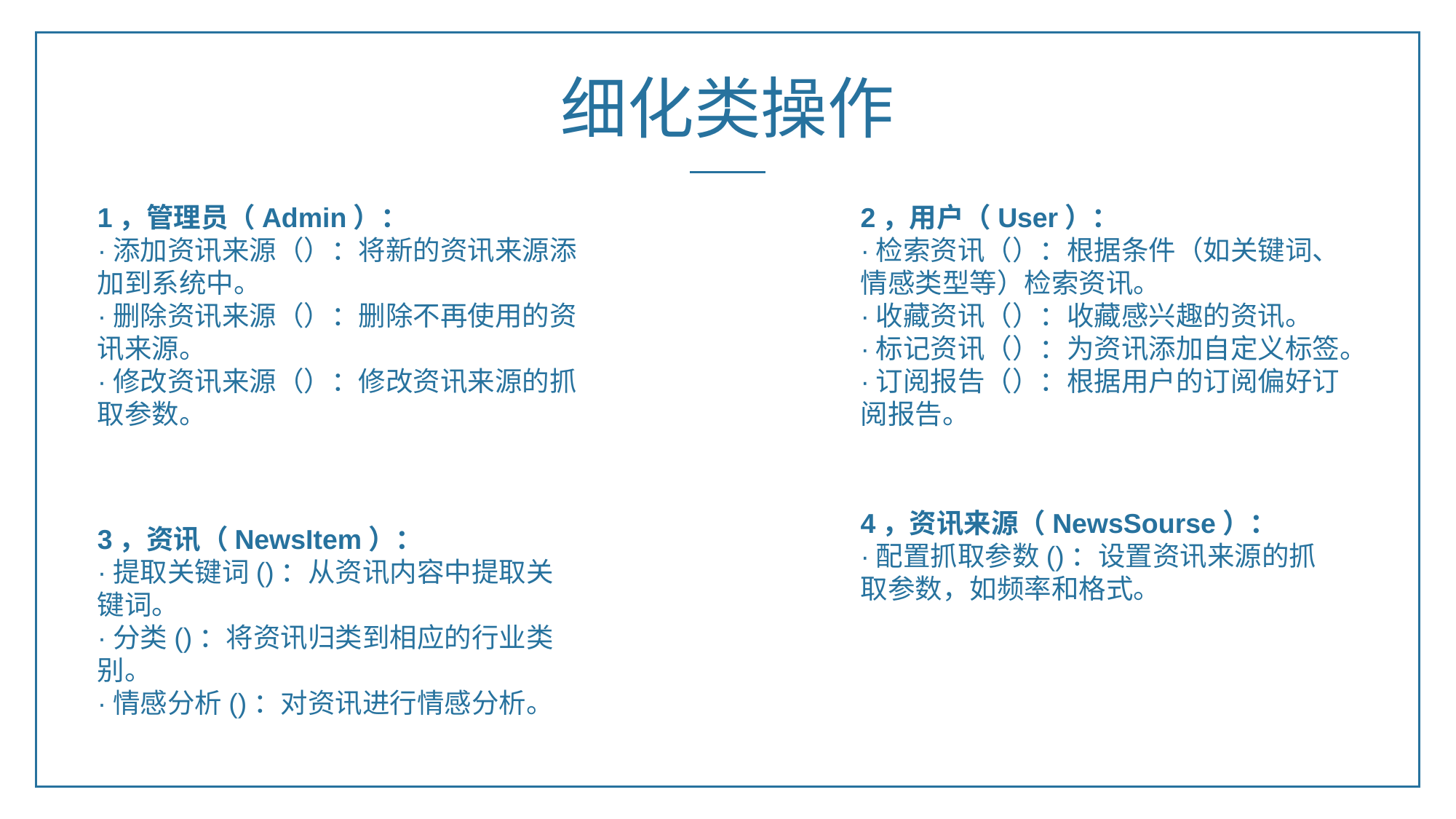

细化类操作
1，管理员（Admin）：
·添加资讯来源（）：将新的资讯来源添加到系统中。
·删除资讯来源（）：删除不再使用的资讯来源。
·修改资讯来源（）：修改资讯来源的抓取参数。
2，用户（User）：
·检索资讯（）：根据条件（如关键词、情感类型等）检索资讯。
·收藏资讯（）：收藏感兴趣的资讯。
·标记资讯（）：为资讯添加自定义标签。
·订阅报告（）：根据用户的订阅偏好订阅报告。
4，资讯来源（NewsSourse）：
·配置抓取参数()：设置资讯来源的抓取参数，如频率和格式。
3，资讯（NewsItem）：
·提取关键词()：从资讯内容中提取关键词。
·分类()：将资讯归类到相应的行业类别。
·情感分析()：对资讯进行情感分析。